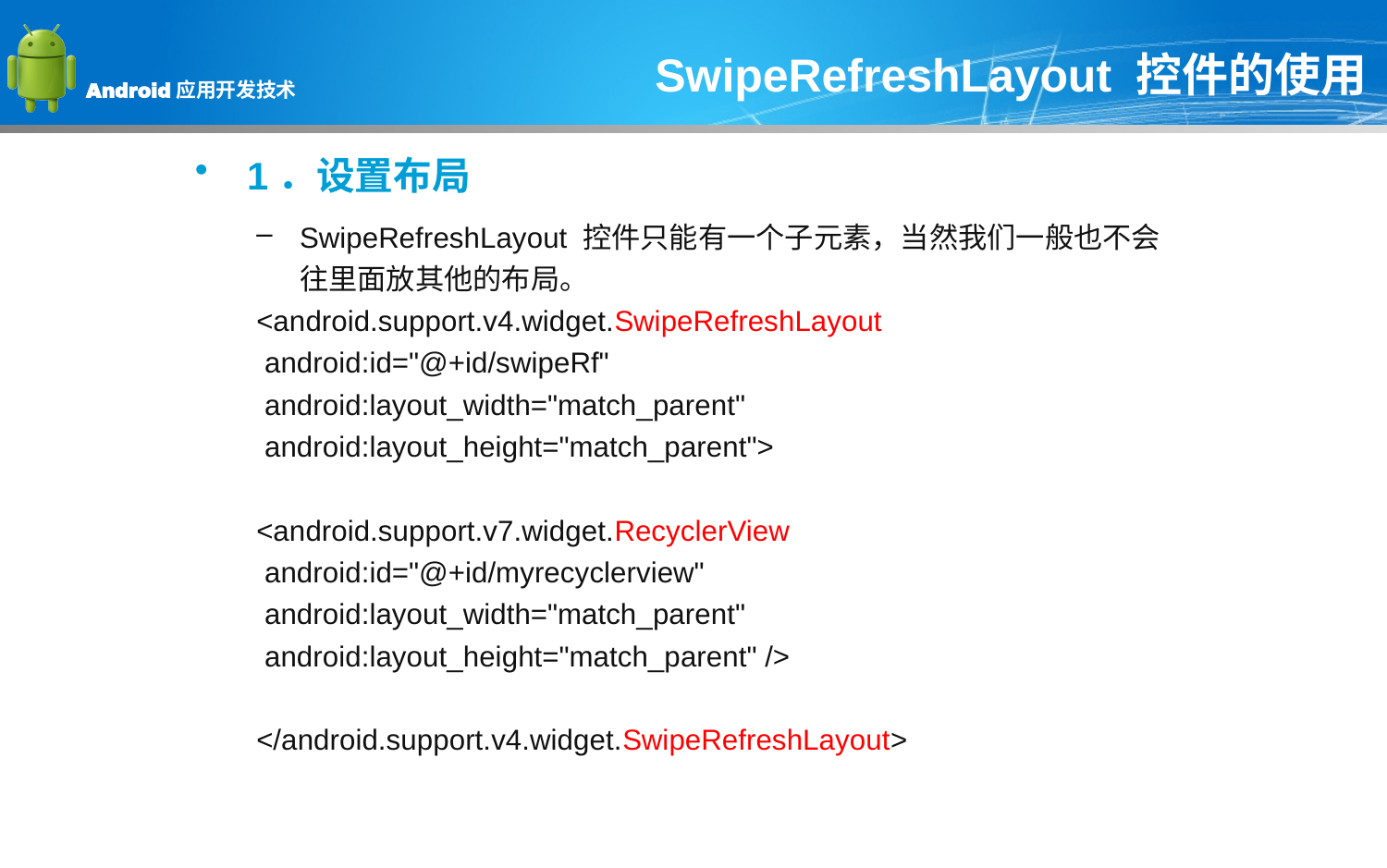

SwipeRefreshLayout 控件的使用
1．设置布局
SwipeRefreshLayout 控件只能有一个子元素，当然我们一般也不会往里面放其他的布局。
<android.support.v4.widget.SwipeRefreshLayout
 android:id="@+id/swipeRf"
 android:layout_width="match_parent"
 android:layout_height="match_parent">

<android.support.v7.widget.RecyclerView
 android:id="@+id/myrecyclerview"
 android:layout_width="match_parent"
 android:layout_height="match_parent" />

</android.support.v4.widget.SwipeRefreshLayout>